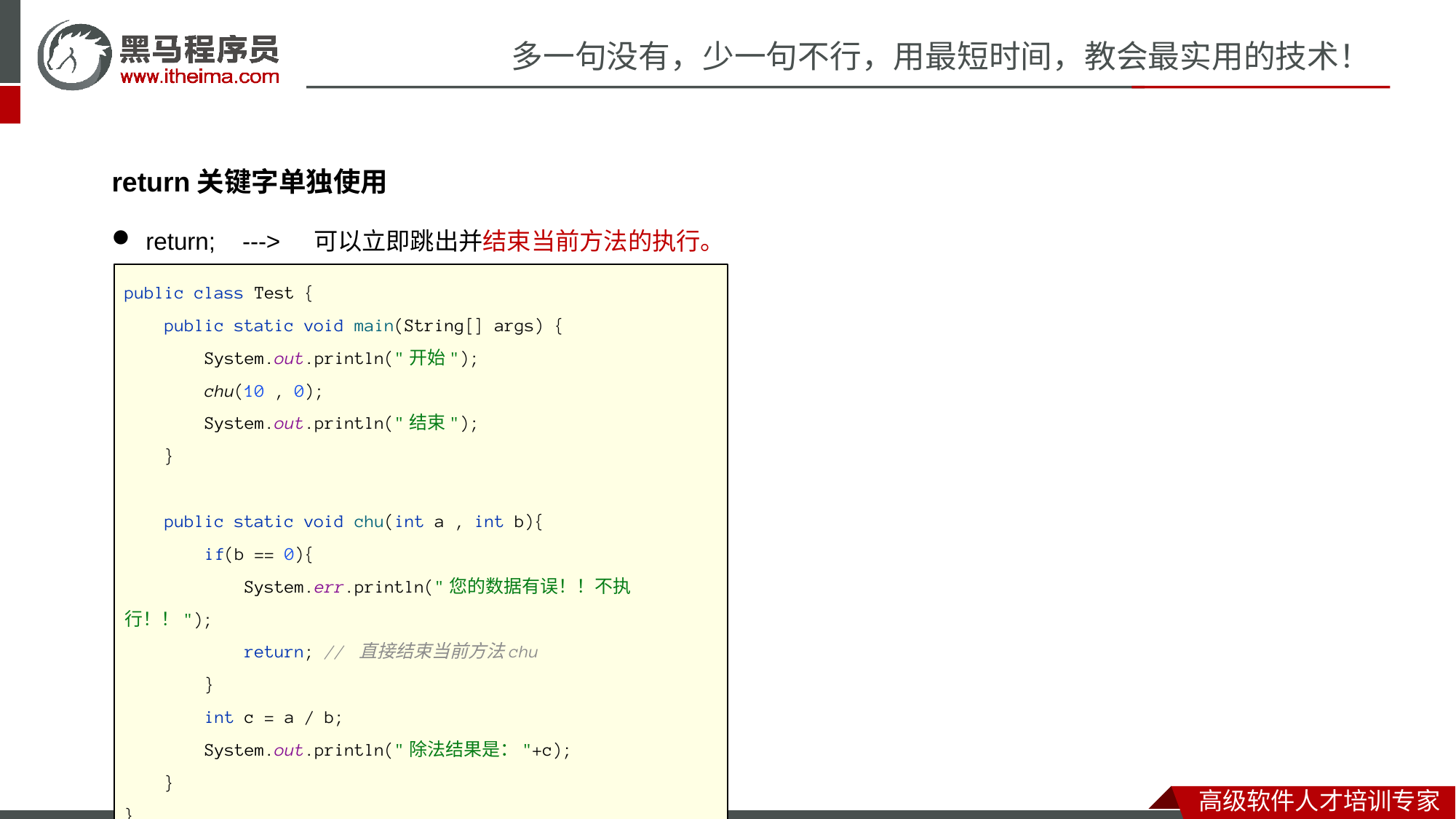

return关键字单独使用
return;    --->    可以立即跳出并结束当前方法的执行。
public class Test {
    public static void main(String[] args) {
        System.out.println("开始");
        chu(10 , 0);
        System.out.println("结束");
    }
    public static void chu(int a , int b){
        if(b == 0){
            System.err.println("您的数据有误！！不执行！！");
            return; // 直接结束当前方法chu
        }
        int c = a / b;
        System.out.println("除法结果是："+c);
    }
}